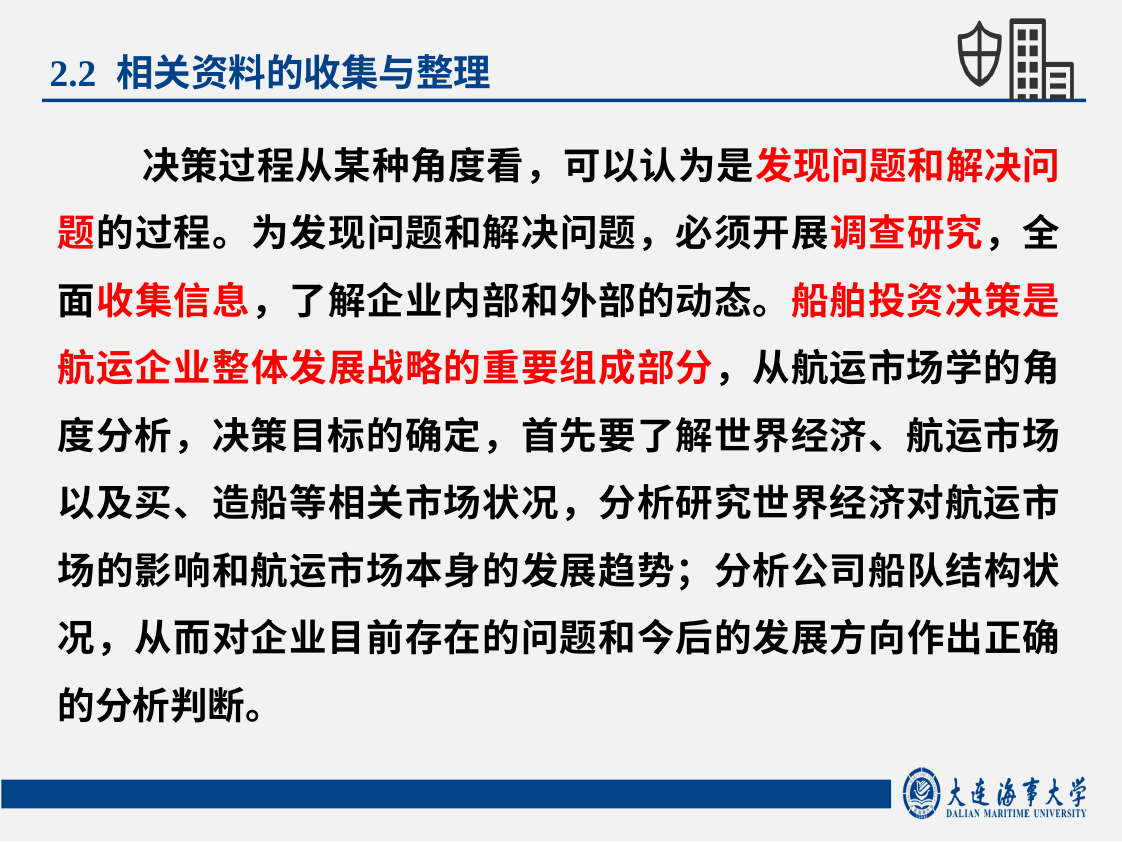

2.2 相关资料的收集与整理
        决策过程从某种角度看，可以认为是发现问题和解决问题的过程。为发现问题和解决问题，必须开展调查研究，全面收集信息，了解企业内部和外部的动态。船舶投资决策是航运企业整体发展战略的重要组成部分，从航运市场学的角度分析，决策目标的确定，首先要了解世界经济、航运市场以及买、造船等相关市场状况，分析研究世界经济对航运市场的影响和航运市场本身的发展趋势；分析公司船队结构状况，从而对企业目前存在的问题和今后的发展方向作出正确的分析判断。